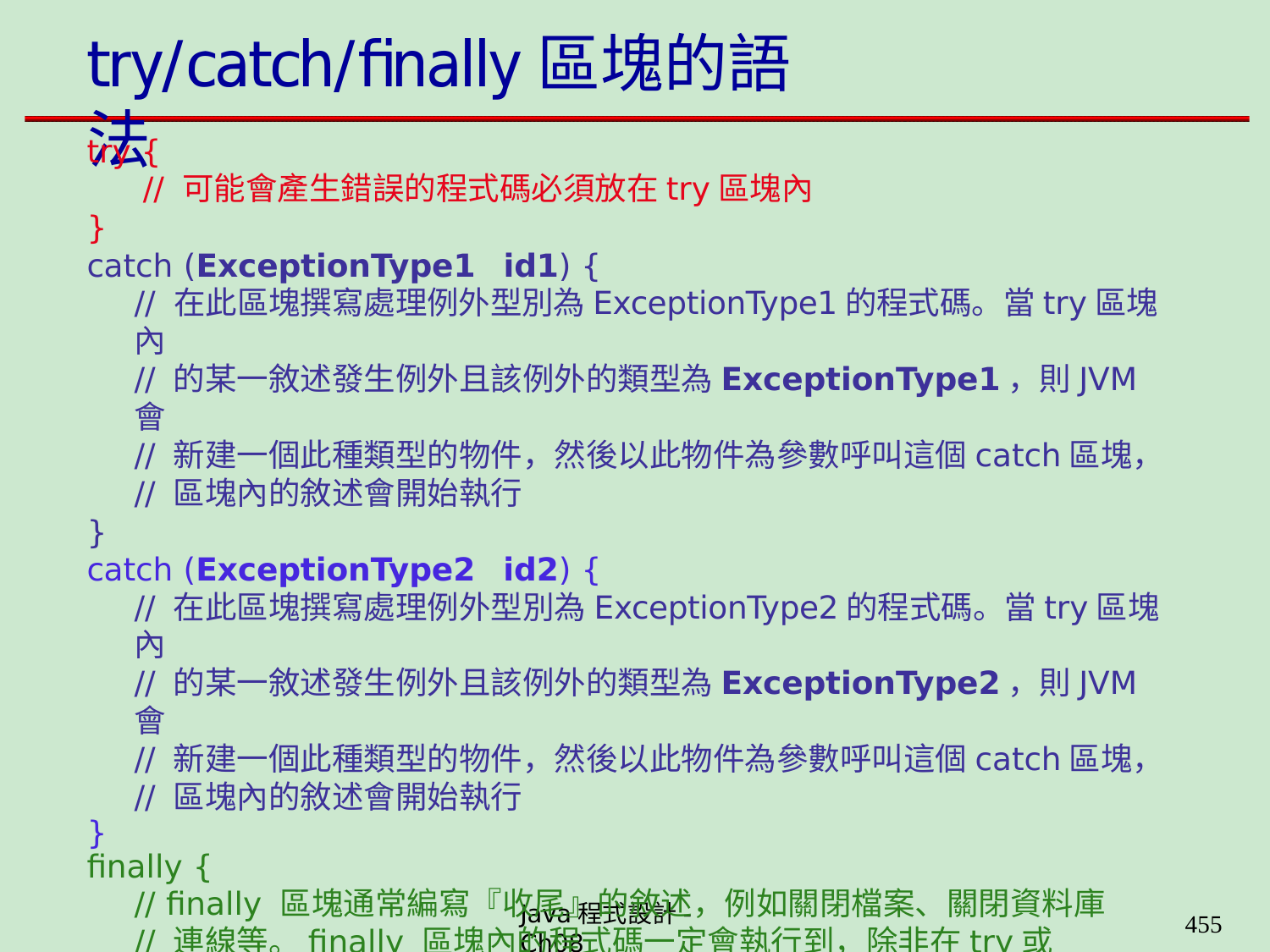

# try/catch/finally區塊的語法
try {
// 可能會產生錯誤的程式碼必須放在try區塊內
}
catch (ExceptionType1	id1) {
// 在此區塊撰寫處理例外型別為ExceptionType1的程式碼。當try區塊內
// 的某一敘述發生例外且該例外的類型為ExceptionType1，則JVM會
// 新建一個此種類型的物件，然後以此物件為參數呼叫這個catch區塊，
// 區塊內的敘述會開始執行
}
catch (ExceptionType2	id2) {
// 在此區塊撰寫處理例外型別為ExceptionType2的程式碼。當try區塊內
// 的某一敘述發生例外且該例外的類型為ExceptionType2，則JVM會
// 新建一個此種類型的物件，然後以此物件為參數呼叫這個catch區塊，
// 區塊內的敘述會開始執行
}
finally {
// finally 區塊通常編寫『收尾』的敘述，例如關閉檔案、關閉資料庫
// 連線等。finally 區塊內的程式碼一定會執行到，除非在try或
// catch區塊內出現了System.exit(n) ;
}
Java程式設計-Ch08
455